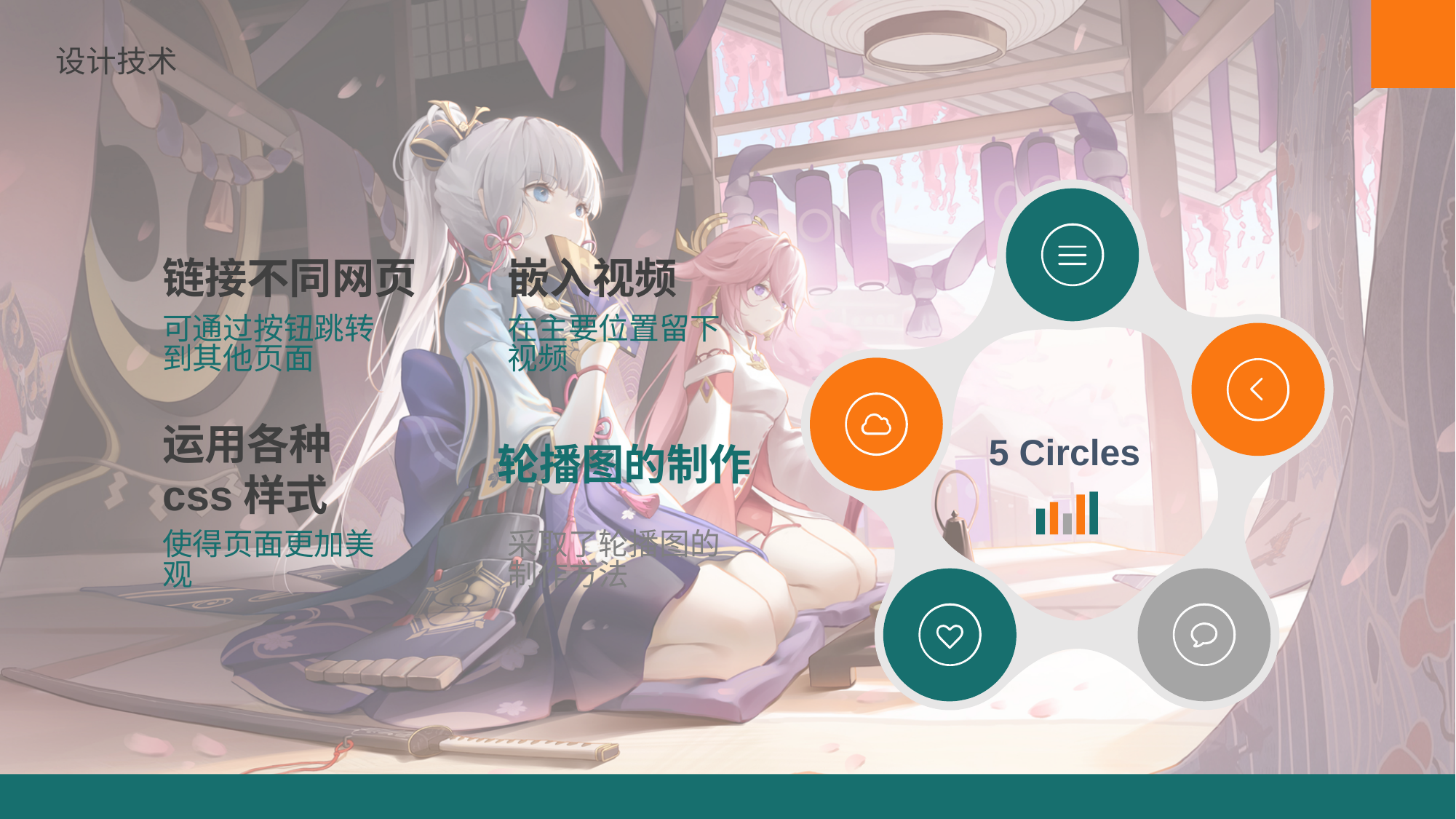

设计技术

5 Circles

链接不同网页
嵌入视频
可通过按钮跳转到其他页面
在主要位置留下视频
运用各种css样式
轮播图的制作
使得页面更加美观
采取了轮播图的制作方法